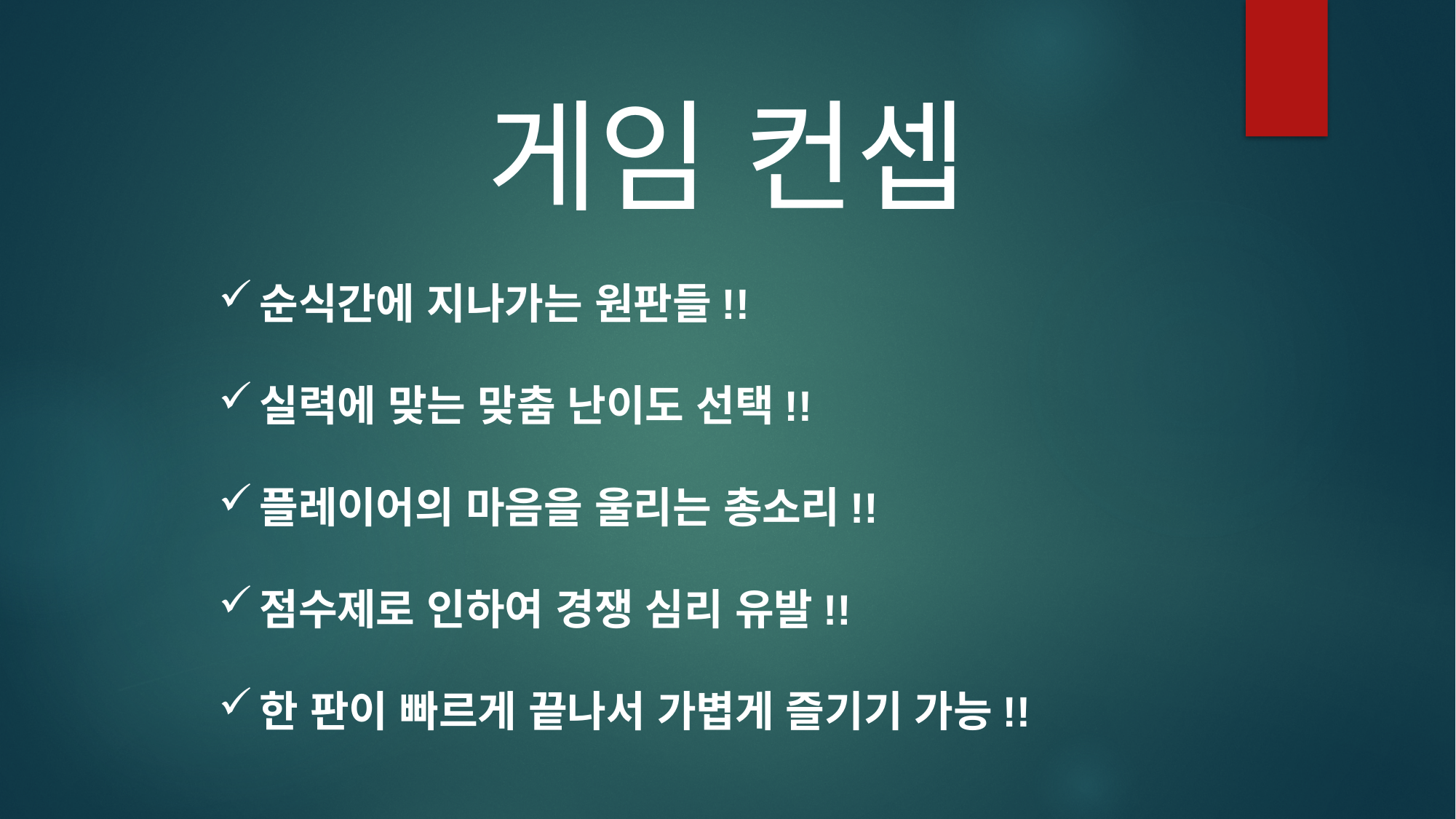

게임 컨셉
순식간에 지나가는 원판들!!

실력에 맞는 맞춤 난이도 선택!!

플레이어의 마음을 울리는 총소리!!

점수제로 인하여 경쟁 심리 유발!!

한 판이 빠르게 끝나서 가볍게 즐기기 가능!!